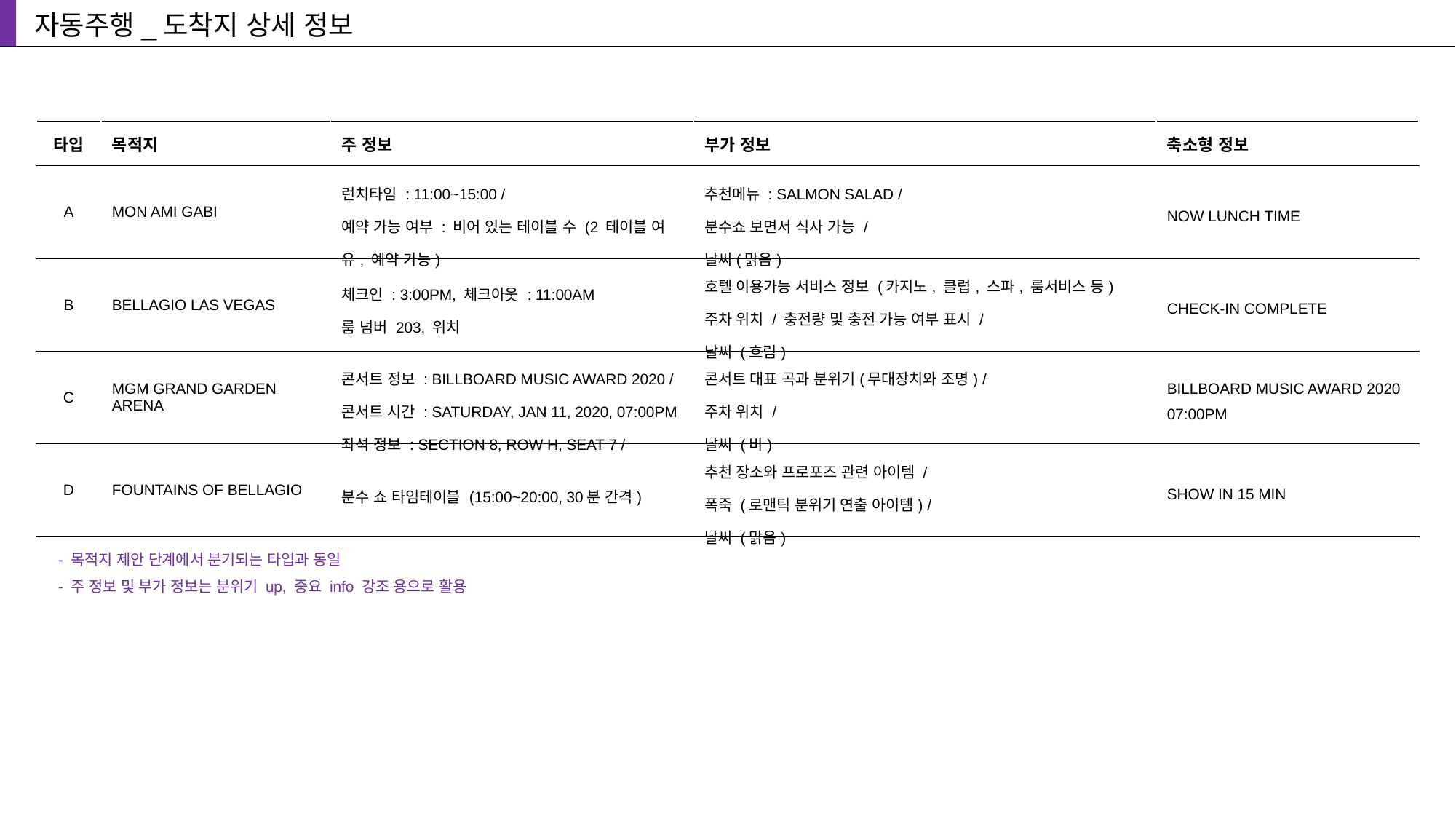

자동주행_도착지 상세 정보
| 타입 | 목적지 | 주 정보 | 부가 정보 | 축소형 정보 |
| --- | --- | --- | --- | --- |
| A | MON AMI GABI | 런치타임 : 11:00~15:00 / 예약 가능 여부 : 비어 있는 테이블 수 (2 테이블 여유, 예약 가능) | 추천메뉴 : SALMON SALAD / 분수쇼 보면서 식사 가능 / 날씨(맑음) | NOW LUNCH TIME |
| B | BELLAGIO LAS VEGAS | 체크인 : 3:00PM, 체크아웃 : 11:00AM 룸 넘버 203, 위치 | 호텔 이용가능 서비스 정보 (카지노, 클럽, 스파, 룸서비스 등) 주차 위치 / 충전량 및 충전 가능 여부 표시 / 날씨 (흐림) | CHECK-IN COMPLETE |
| C | MGM GRAND GARDEN ARENA | 콘서트 정보 : BILLBOARD MUSIC AWARD 2020 / 콘서트 시간 : SATURDAY, JAN 11, 2020, 07:00PM 좌석 정보 : SECTION 8, ROW H, SEAT 7 / | 콘서트 대표 곡과 분위기(무대장치와 조명) / 주차 위치 / 날씨 (비) | BILLBOARD MUSIC AWARD 2020 07:00PM |
| D | FOUNTAINS OF BELLAGIO | 분수 쇼 타임테이블 (15:00~20:00, 30분 간격) | 추천 장소와 프로포즈 관련 아이템 / 폭죽 (로맨틱 분위기 연출 아이템) / 날씨 (맑음) | SHOW IN 15 MIN |
- 목적지 제안 단계에서 분기되는 타입과 동일
- 주 정보 및 부가 정보는 분위기 up, 중요 info 강조 용으로 활용